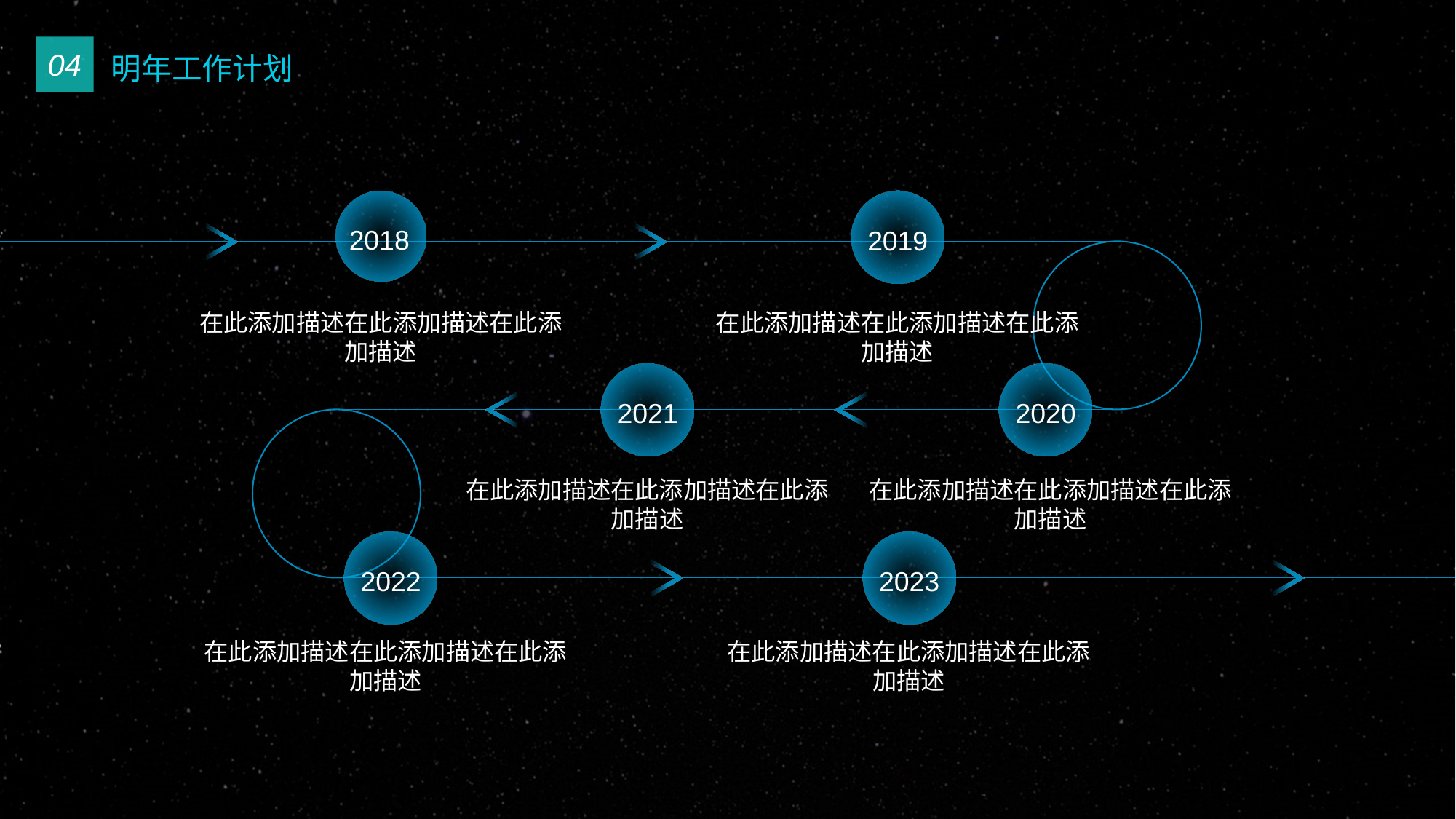

04
明年工作计划

2018
在此添加描述在此添加描述在此添加描述

2019
在此添加描述在此添加描述在此添加描述

2021
在此添加描述在此添加描述在此添加描述

2020
在此添加描述在此添加描述在此添加描述

2022
在此添加描述在此添加描述在此添加描述

2023
在此添加描述在此添加描述在此添加描述